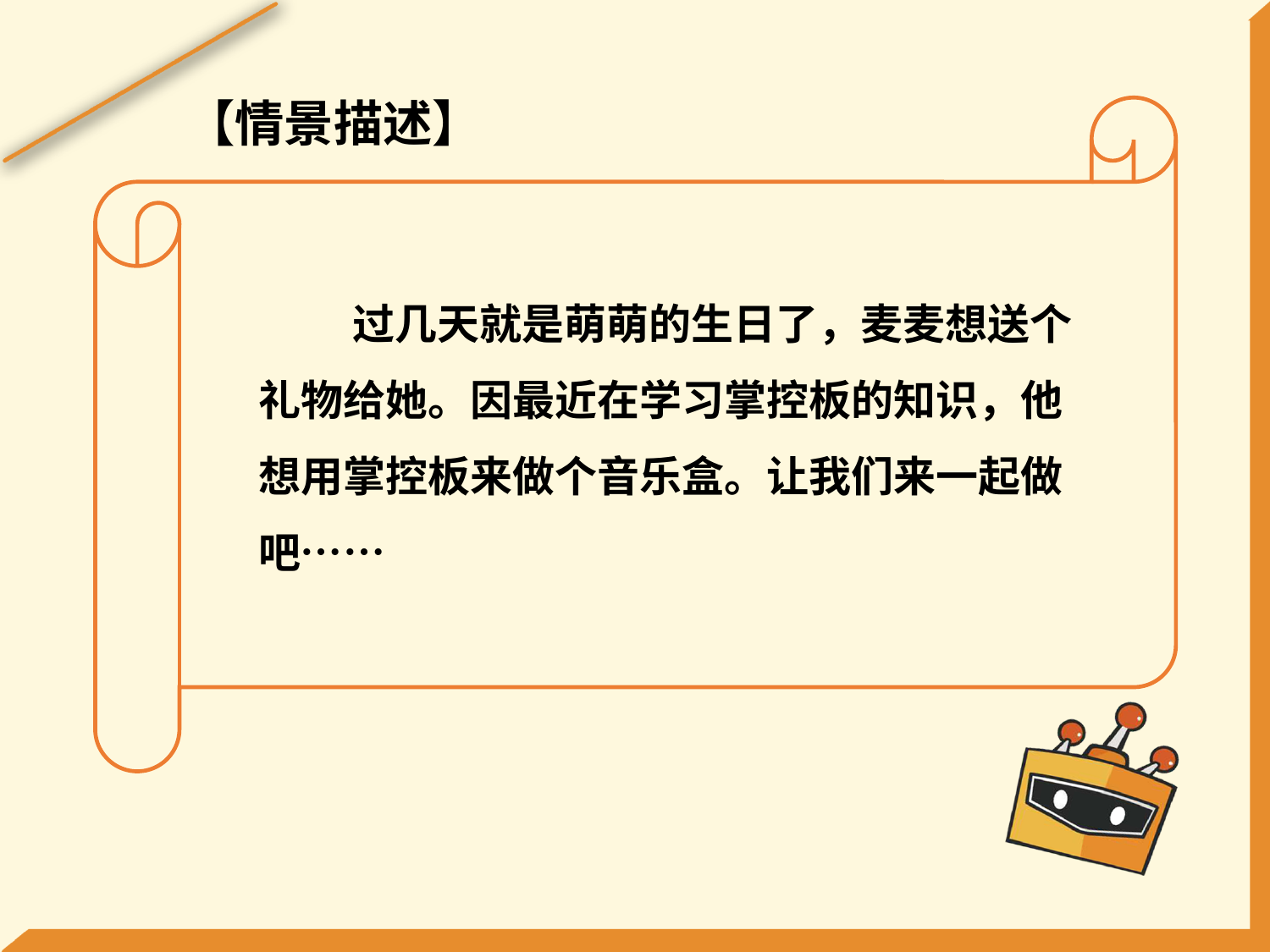

【情景描述】

     过几天就是萌萌的生日了，麦麦想送个礼物给她。因最近在学习掌控板的知识，他想用掌控板来做个音乐盒。让我们来一起做吧……